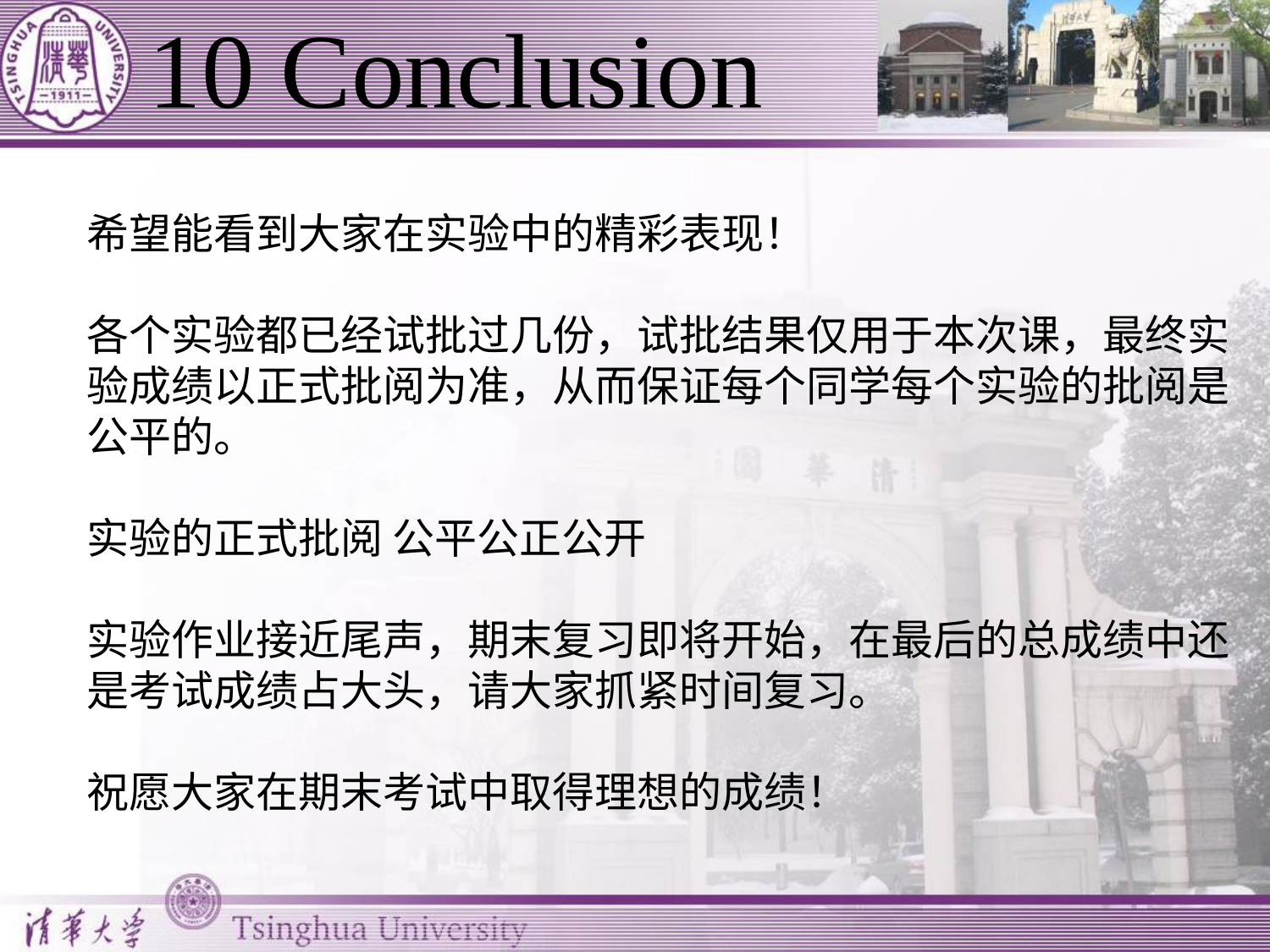

# 10 Conclusion
希望能看到大家在实验中的精彩表现！

各个实验都已经试批过几份，试批结果仅用于本次课，最终实验成绩以正式批阅为准，从而保证每个同学每个实验的批阅是公平的。

实验的正式批阅 公平公正公开

实验作业接近尾声，期末复习即将开始，在最后的总成绩中还是考试成绩占大头，请大家抓紧时间复习。

祝愿大家在期末考试中取得理想的成绩！